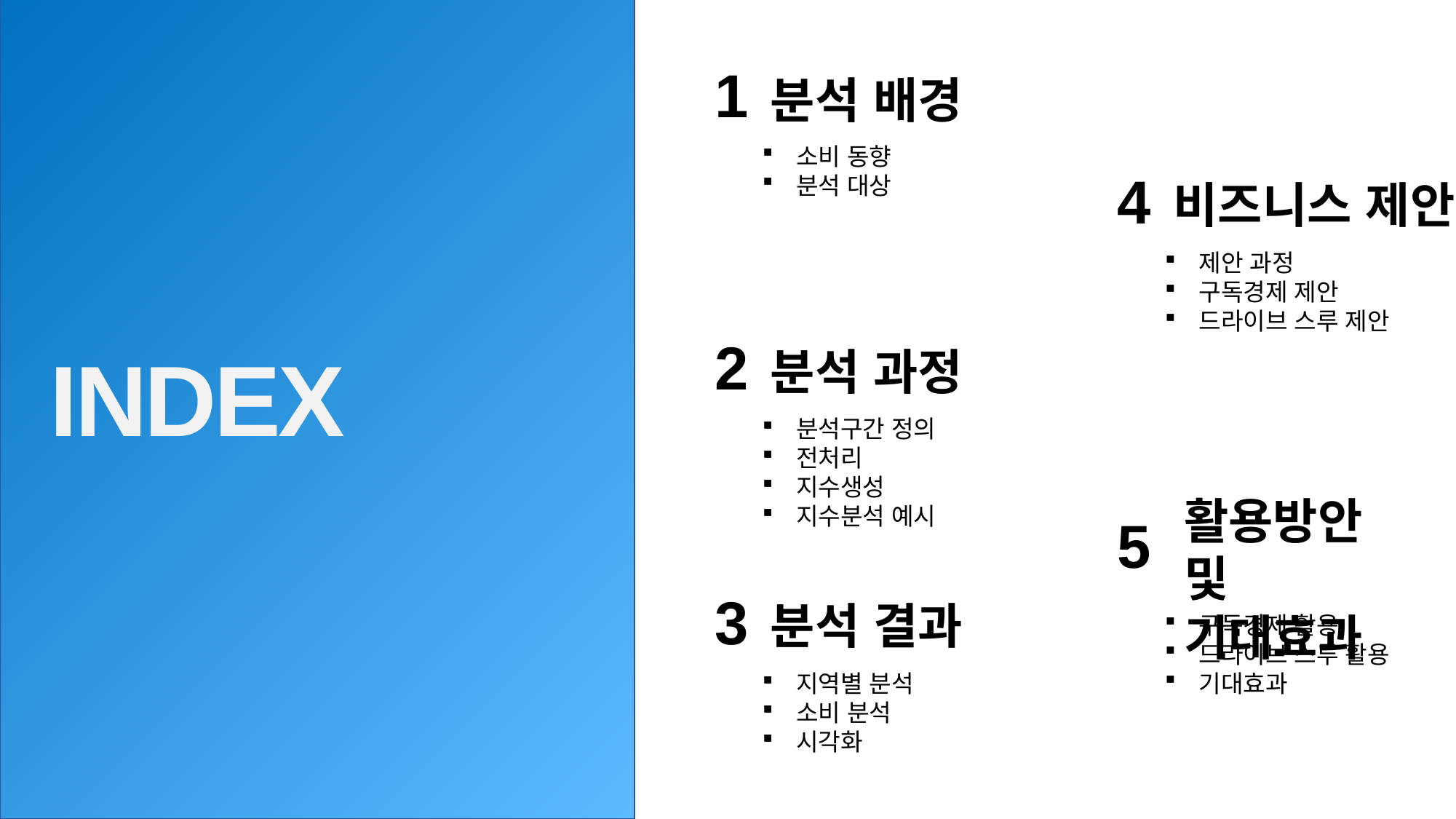

1
분석 배경
소비 동향
분석 대상
4
비즈니스 제안
제안 과정
구독경제 제안
드라이브 스루 제안
2
INDEX
분석 과정
분석구간 정의
전처리
지수생성
지수분석 예시
활용방안 및
기대효과
5
3
분석 결과
구독경제 활용
드라이브 스루 활용
기대효과
지역별 분석
소비 분석
시각화